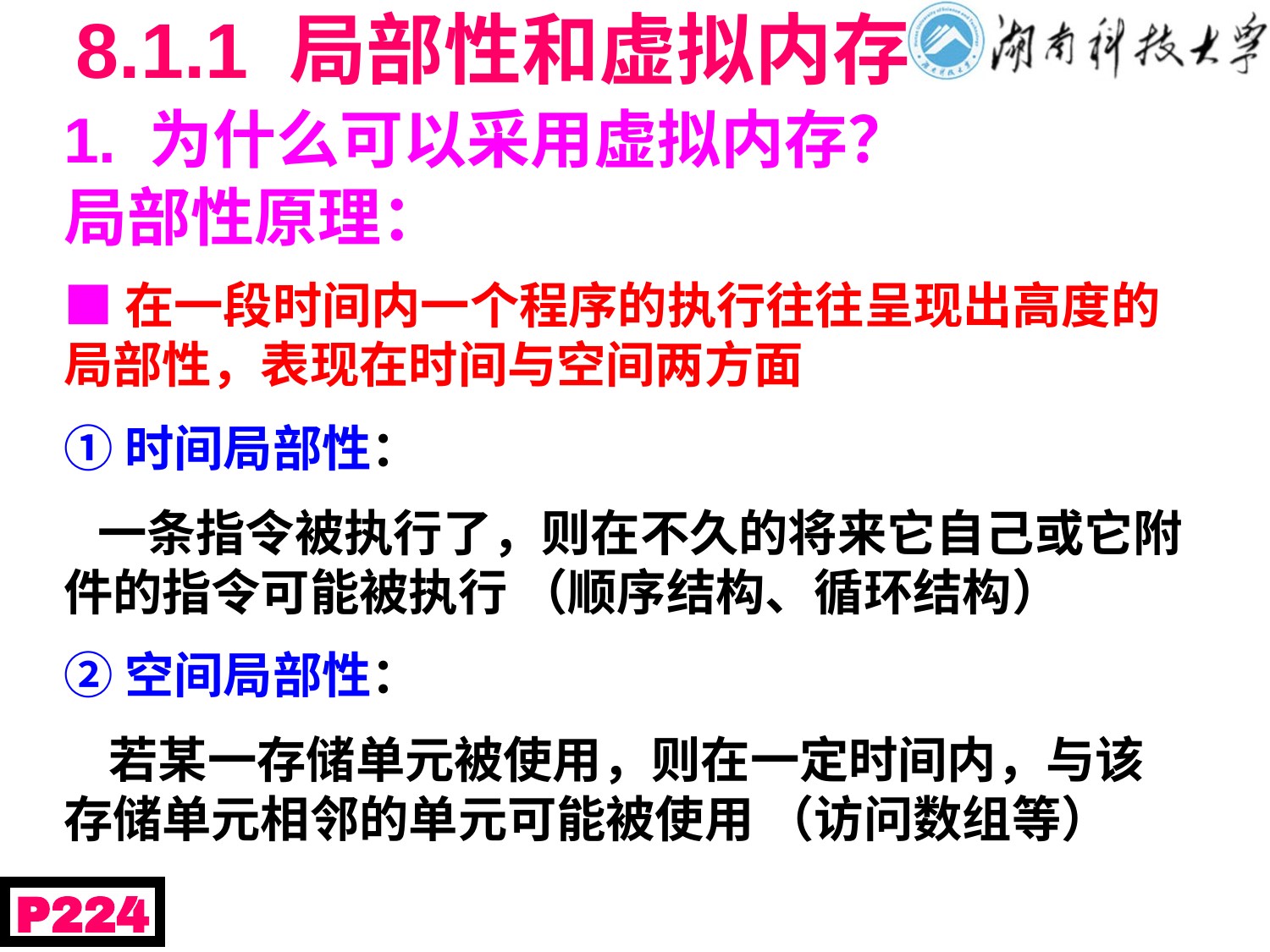

# 8.1.1 局部性和虚拟内存
1. 为什么可以采用虚拟内存？
局部性原理：
■在一段时间内一个程序的执行往往呈现出高度的局部性，表现在时间与空间两方面
①时间局部性：
  一条指令被执行了，则在不久的将来它自己或它附件的指令可能被执行 （顺序结构、循环结构）
②空间局部性：
   若某一存储单元被使用，则在一定时间内，与该存储单元相邻的单元可能被使用 （访问数组等）
P224